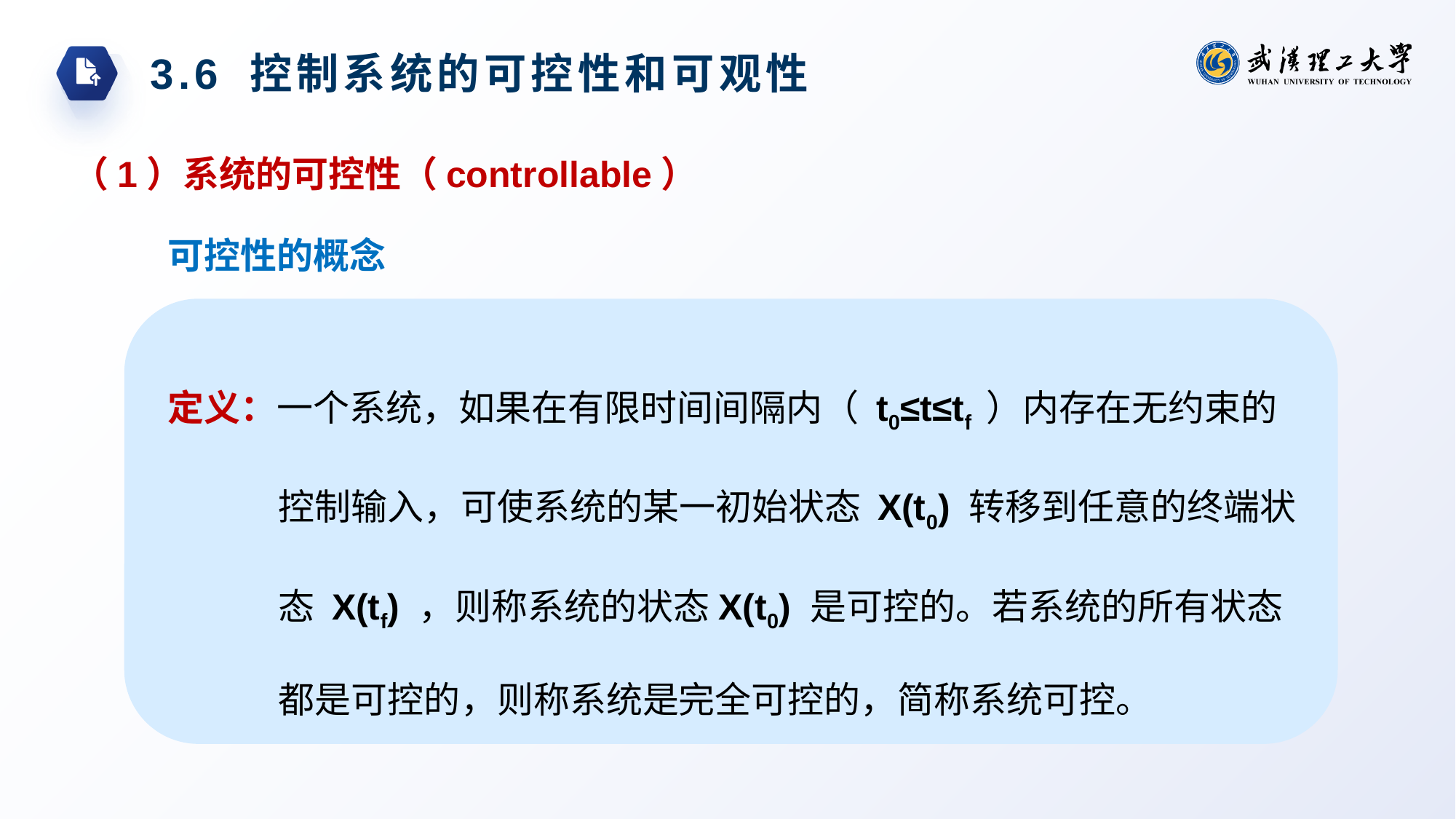

3.6 控制系统的可控性和可观性
（1）系统的可控性（controllable）
可控性的概念

定义：一个系统，如果在有限时间间隔内（ t0≤t≤tf ）内存在无约束的控制输入，可使系统的某一初始状态 X(t0) 转移到任意的终端状态 X(tf) ，则称系统的状态X(t0) 是可控的。若系统的所有状态都是可控的，则称系统是完全可控的，简称系统可控。